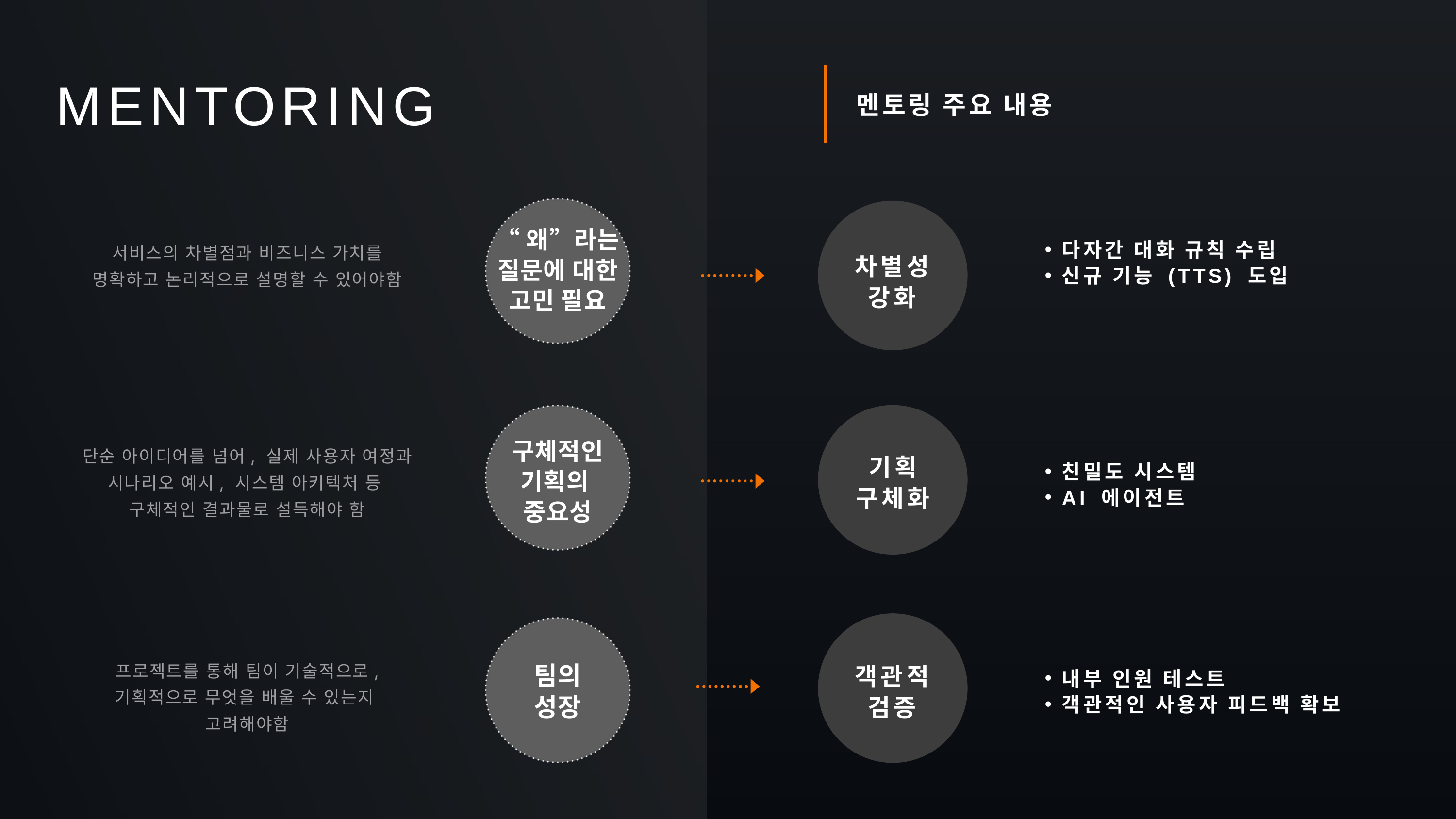

MENTORING
멘토링 주요 내용

“왜”라는
질문에 대한
고민 필요
다자간 대화 규칙 수립
신규 기능 (TTS) 도입
서비스의 차별점과 비즈니스 가치를
명확하고 논리적으로 설명할 수 있어야함
차별성
강화

구체적인
기획의
중요성
단순 아이디어를 넘어, 실제 사용자 여정과
시나리오 예시, 시스템 아키텍처 등
구체적인 결과물로 설득해야 함
기획
구체화
친밀도 시스템
AI 에이전트

프로젝트를 통해 팀이 기술적으로,
기획적으로 무엇을 배울 수 있는지
고려해야함
팀의
성장
객관적
검증
내부 인원 테스트
객관적인 사용자 피드백 확보